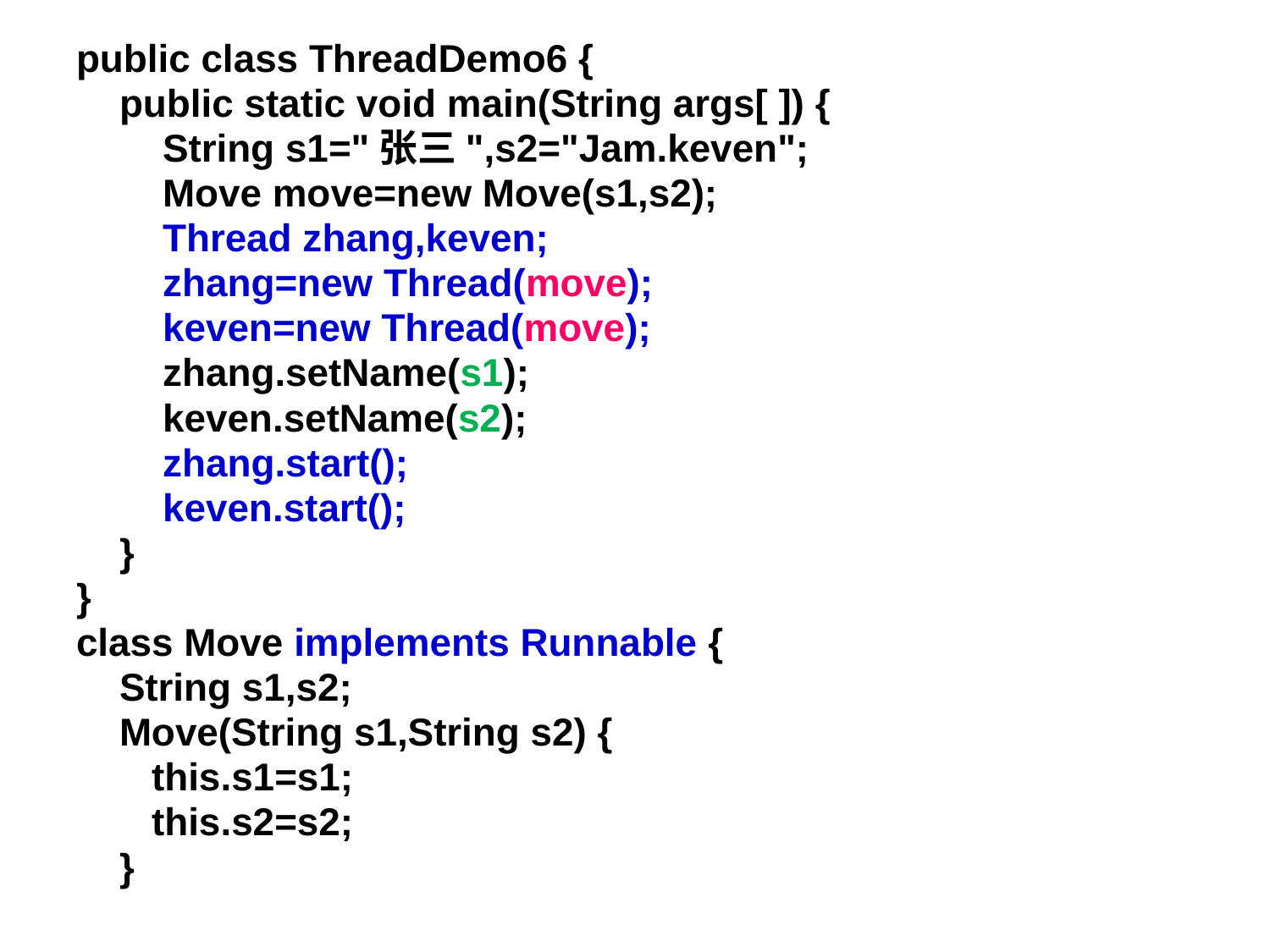

public class ThreadDemo6 {
    public static void main(String args[ ]) {
        String s1="张三",s2="Jam.keven";
        Move move=new Move(s1,s2);
        Thread zhang,keven;
        zhang=new Thread(move);
        keven=new Thread(move);
        zhang.setName(s1);
        keven.setName(s2);
        zhang.start();
        keven.start();
    }
}
class Move implements Runnable {
    String s1,s2;
    Move(String s1,String s2) {
       this.s1=s1;
       this.s2=s2;
    }